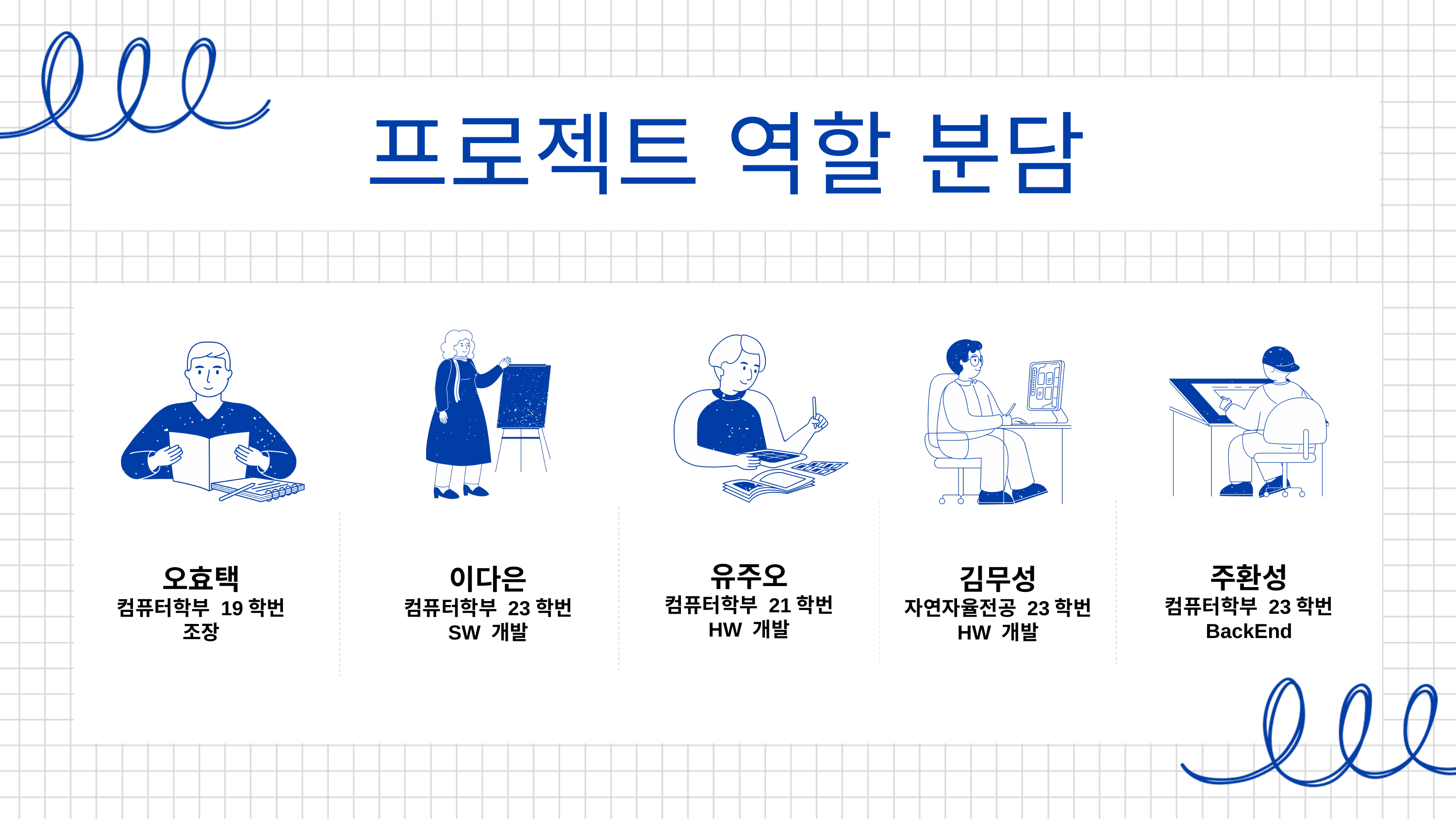

프로젝트 역할 분담

유주오
컴퓨터학부 21학번
HW 개발
주환성
컴퓨터학부 23학번
BackEnd
오효택
컴퓨터학부 19학번
조장
이다은
컴퓨터학부 23학번
SW 개발
김무성
자연자율전공 23학번
HW 개발